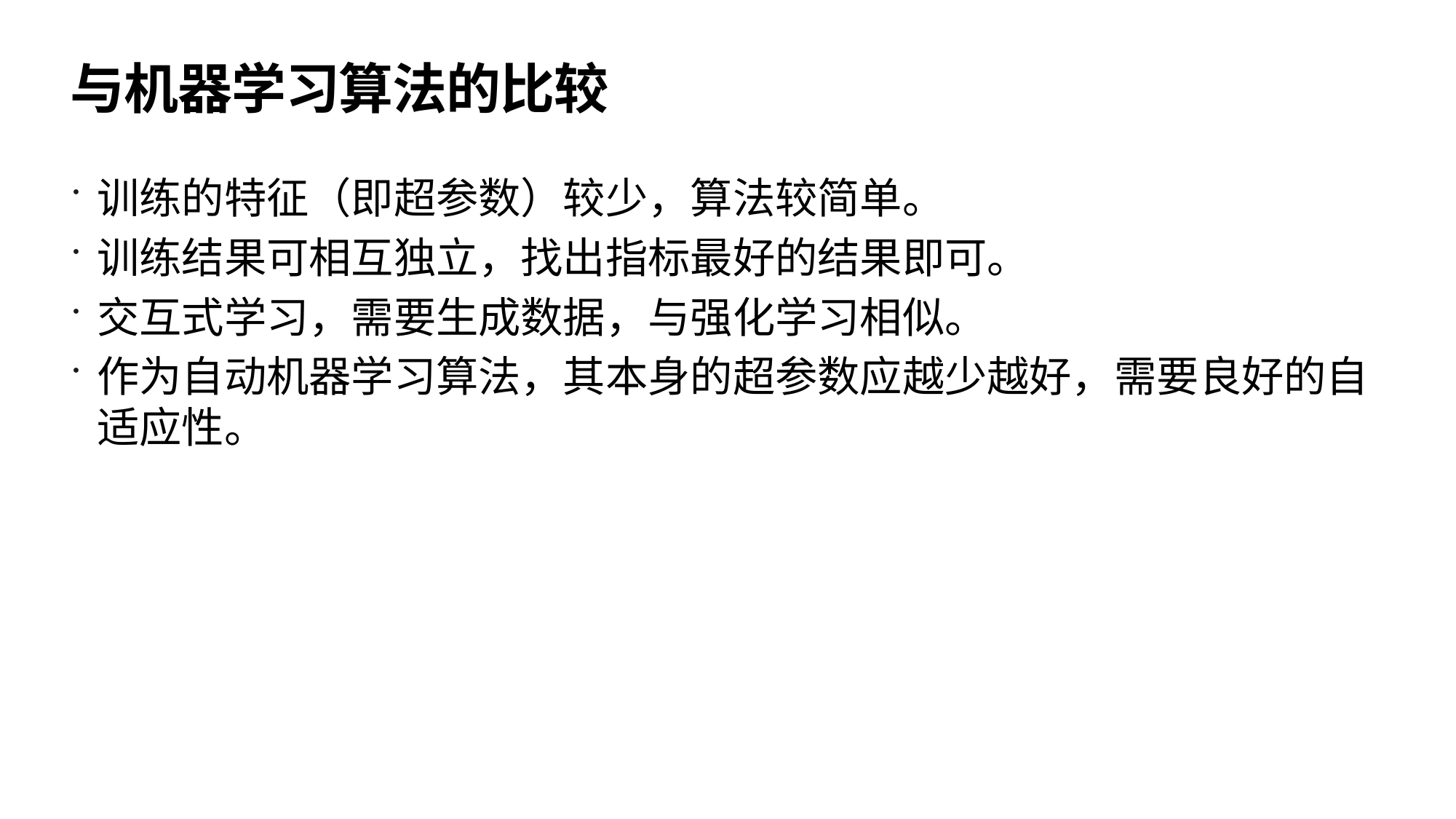

# 与机器学习算法的比较
训练的特征（即超参数）较少，算法较简单。
训练结果可相互独立，找出指标最好的结果即可。
交互式学习，需要生成数据，与强化学习相似。
作为自动机器学习算法，其本身的超参数应越少越好，需要良好的自适应性。